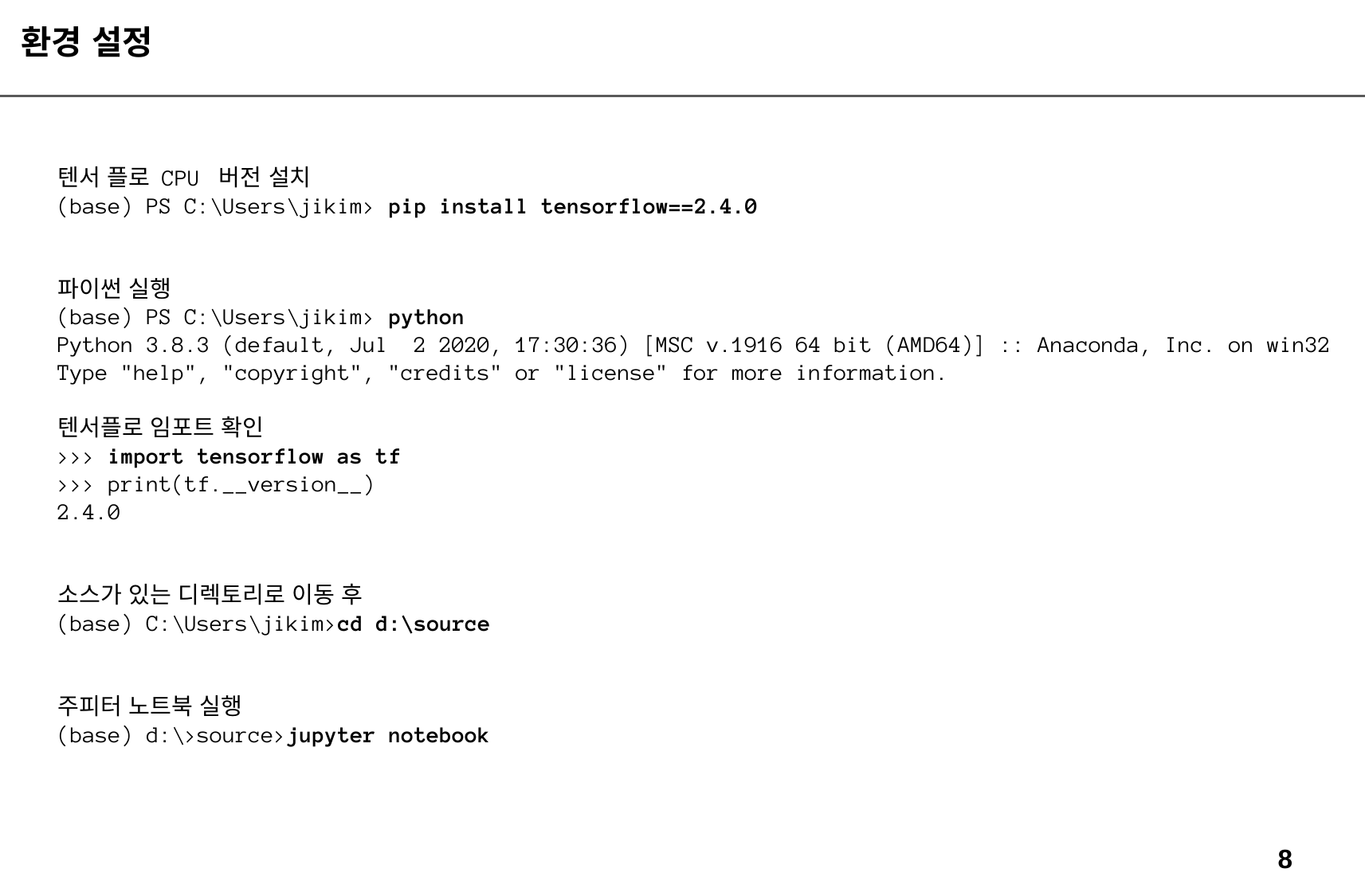

환경 설정
텐서 플로 CPU 버전 설치
(base) PS C:\Users\jikim> pip install tensorflow==2.4.0

파이썬 실행
(base) PS C:\Users\jikim> python
Python 3.8.3 (default, Jul  2 2020, 17:30:36) [MSC v.1916 64 bit (AMD64)] :: Anaconda, Inc. on win32
Type "help", "copyright", "credits" or "license" for more information.

텐서플로 임포트 확인
>>> import tensorflow as tf
>>> print(tf.__version__)
2.4.0

소스가 있는 디렉토리로 이동 후
(base) C:\Users\jikim>cd d:\source

주피터 노트북 실행
(base) d:\>source>jupyter notebook